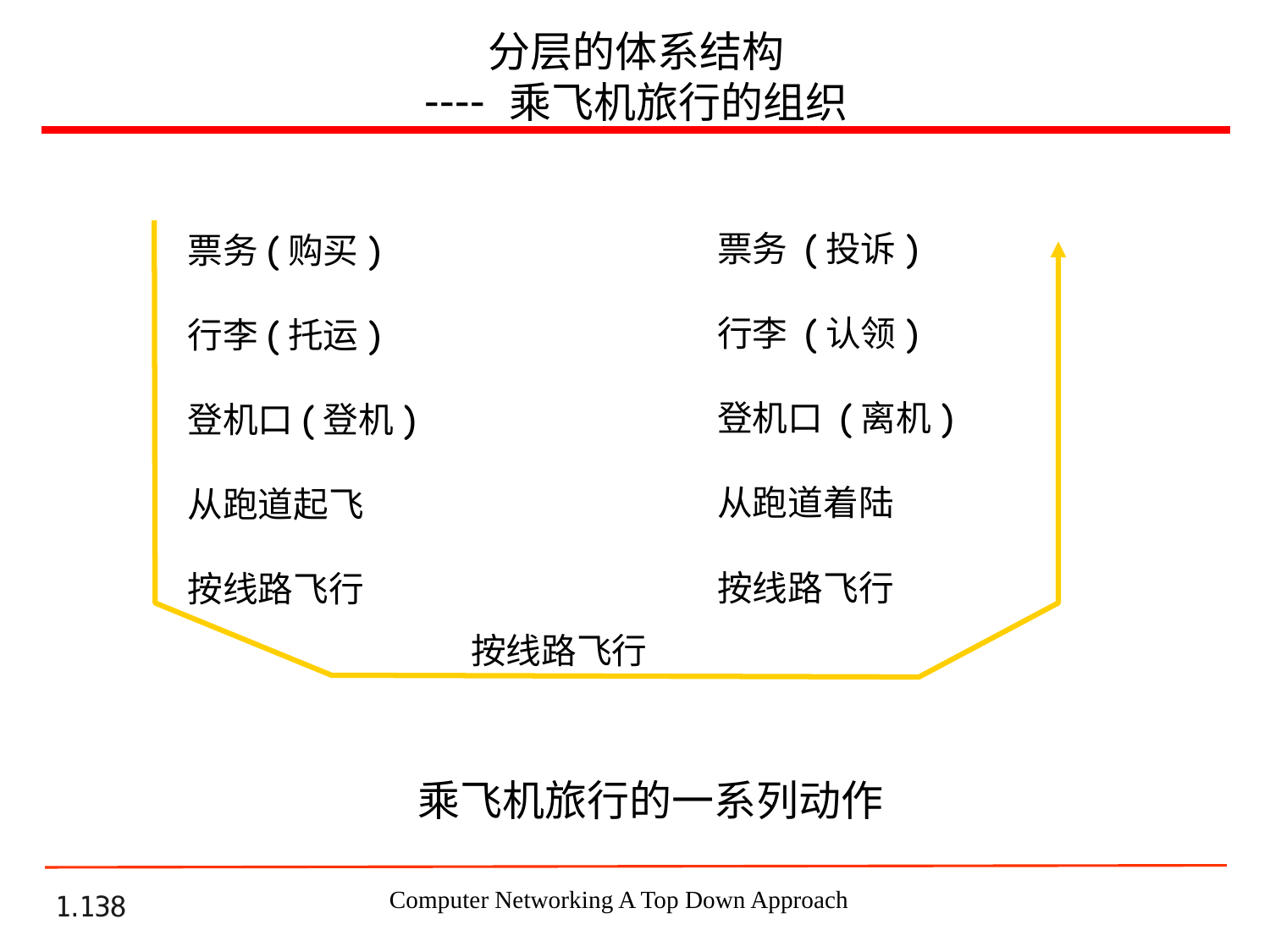

# 分层的体系结构 ---- 乘飞机旅行的组织

票务 (投诉)

行李 (认领)

登机口 (离机)

从跑道着陆

按线路飞行
票务(购买)

行李(托运)

登机口(登机)

从跑道起飞

按线路飞行
按线路飞行
乘飞机旅行的一系列动作